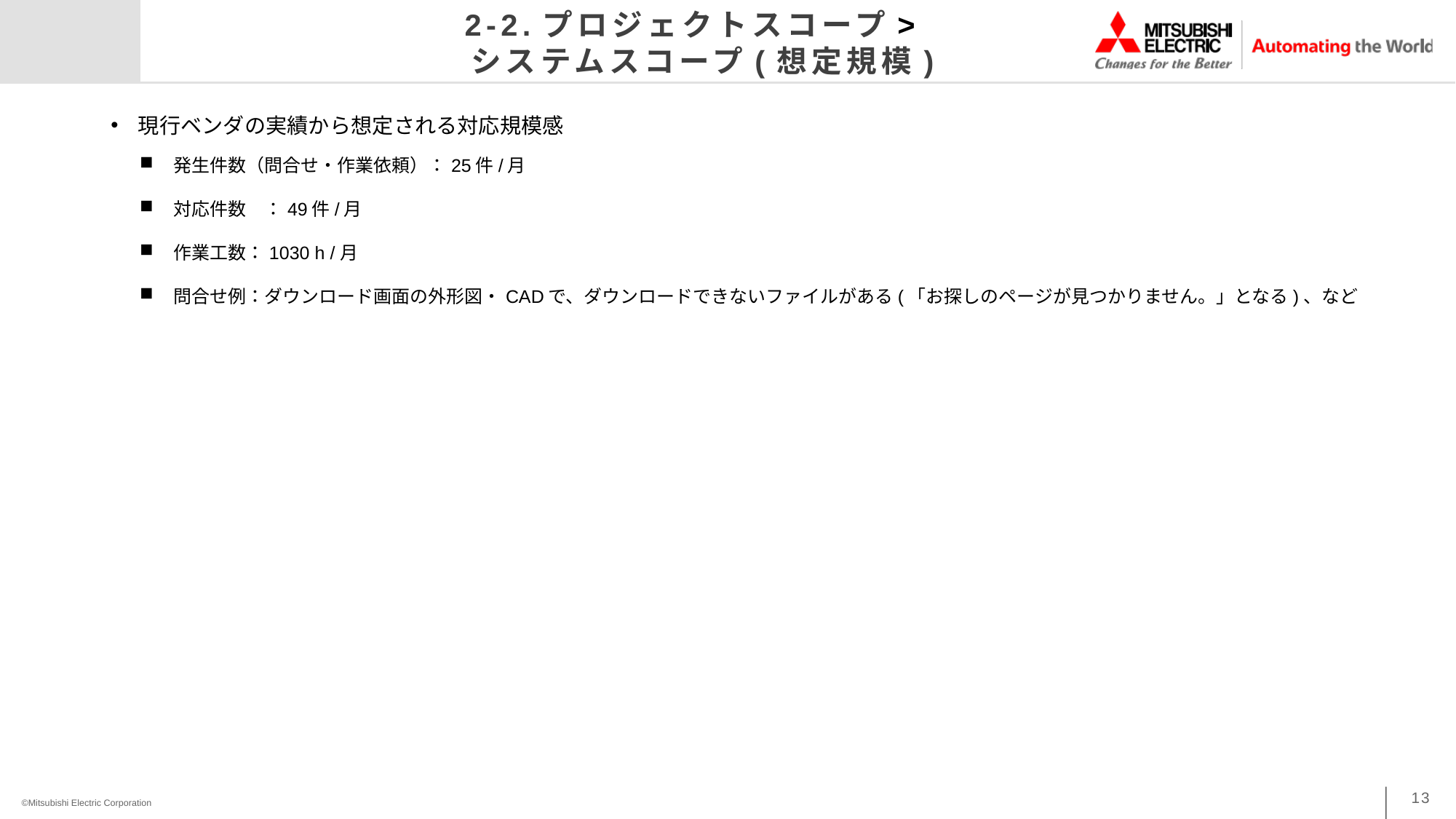

2-2.プロジェクトスコープ>
 システムスコープ(想定規模)
現行ベンダの実績から想定される対応規模感
発生件数（問合せ・作業依頼）：25件/月

対応件数　：49件/月

作業工数：1030 h /月

問合せ例：ダウンロード画面の外形図・CADで、ダウンロードできないファイルがある(「お探しのページが見つかりません。」となる)、など

13